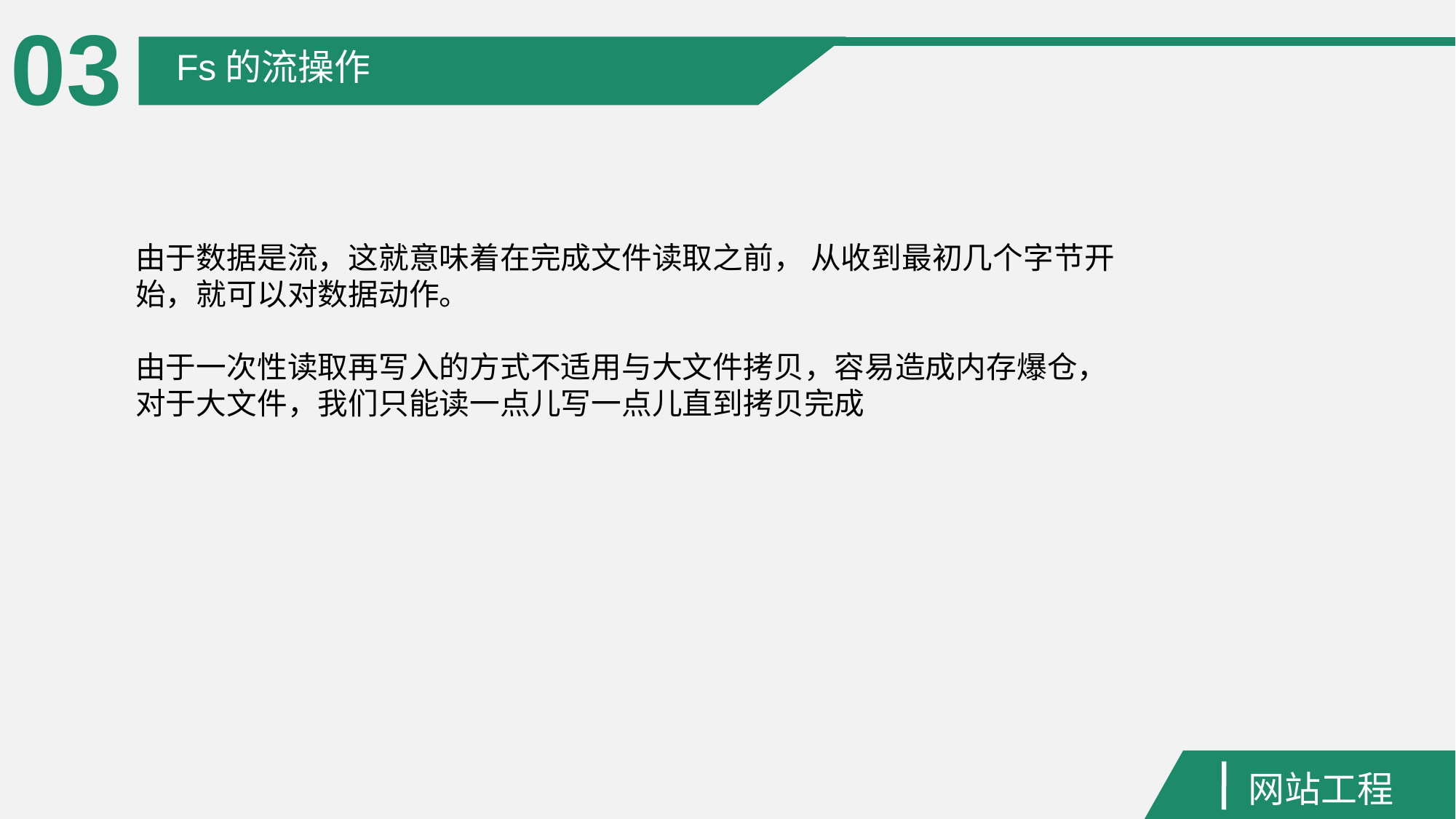

03

Fs的流操作
由于数据是流，这就意味着在完成文件读取之前， 从收到最初几个字节开始，就可以对数据动作。

由于一次性读取再写入的方式不适用与大文件拷贝，容易造成内存爆仓，对于大文件，我们只能读一点儿写一点儿直到拷贝完成